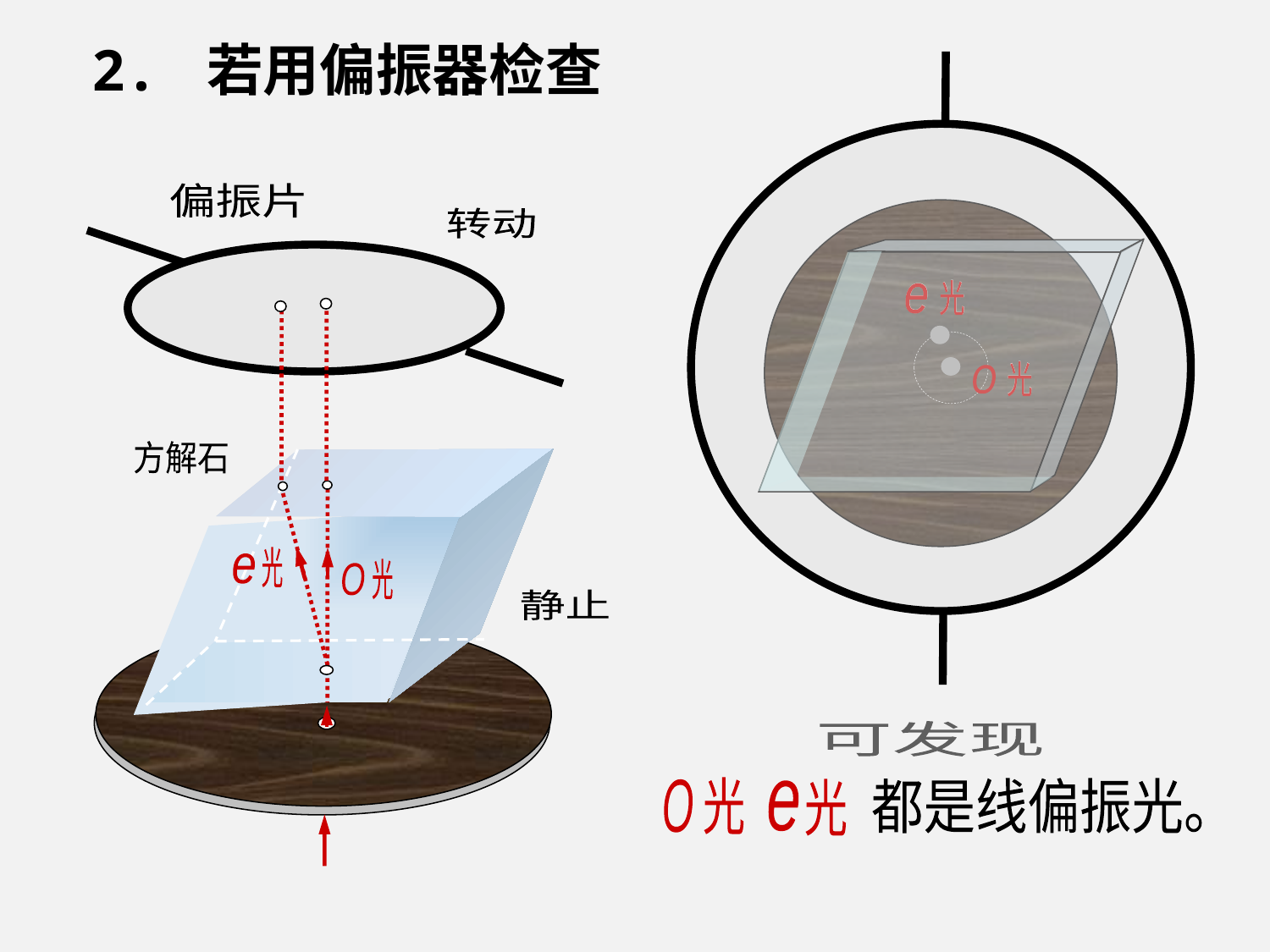

2. 若用偏振器检查

偏振片
转动

方解石

光

e
光
O
静止

光
e
光
e

光
光
O
O
可发现
光
O
都是线偏振光。
光
e